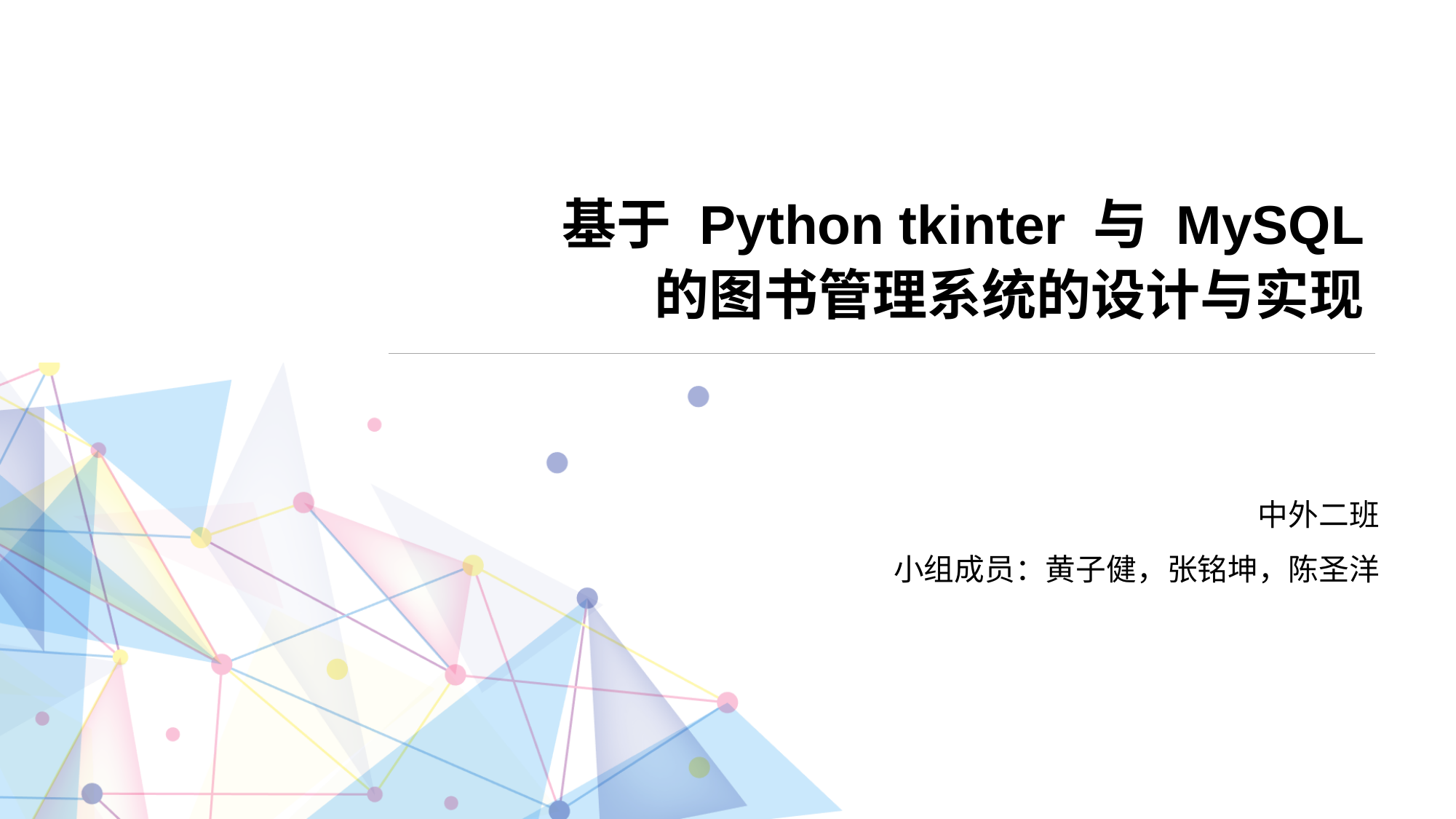

# 基于 Python tkinter 与 MySQL 的图书管理系统的设计与实现
中外二班
小组成员：黄子健，张铭坤，陈圣洋